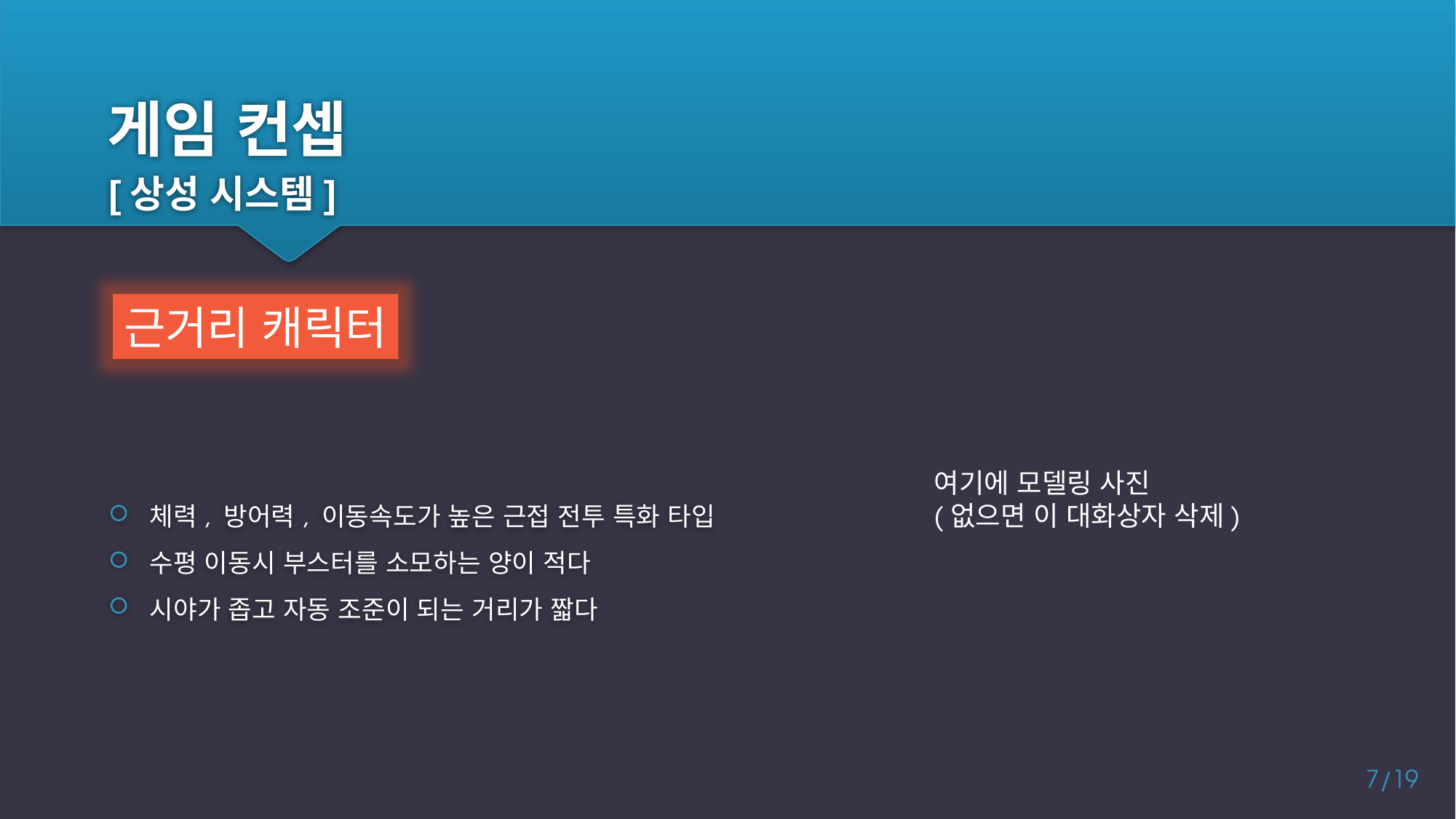

# 게임 컨셉
[상성 시스템]
근거리 캐릭터
체력, 방어력, 이동속도가 높은 근접 전투 특화 타입
수평 이동시 부스터를 소모하는 양이 적다
시야가 좁고 자동 조준이 되는 거리가 짧다
여기에 모델링 사진
(없으면 이 대화상자 삭제)
7/19